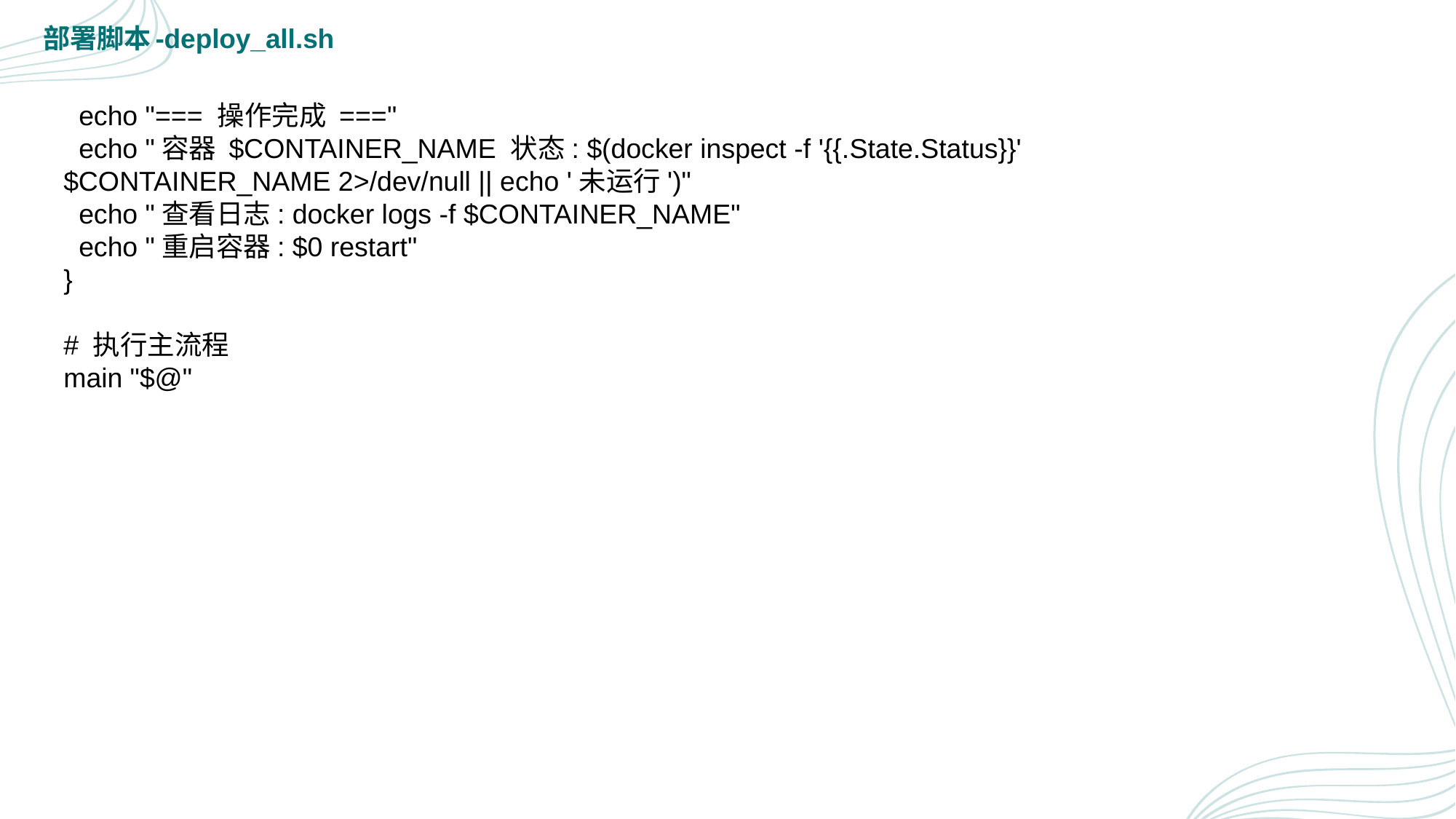

部署脚本-deploy_all.sh

  echo "=== 操作完成 ==="
  echo "容器 $CONTAINER_NAME 状态: $(docker inspect -f '{{.State.Status}}' $CONTAINER_NAME 2>/dev/null || echo '未运行')"
  echo "查看日志: docker logs -f $CONTAINER_NAME"
  echo "重启容器: $0 restart"
}

# 执行主流程
main "$@"